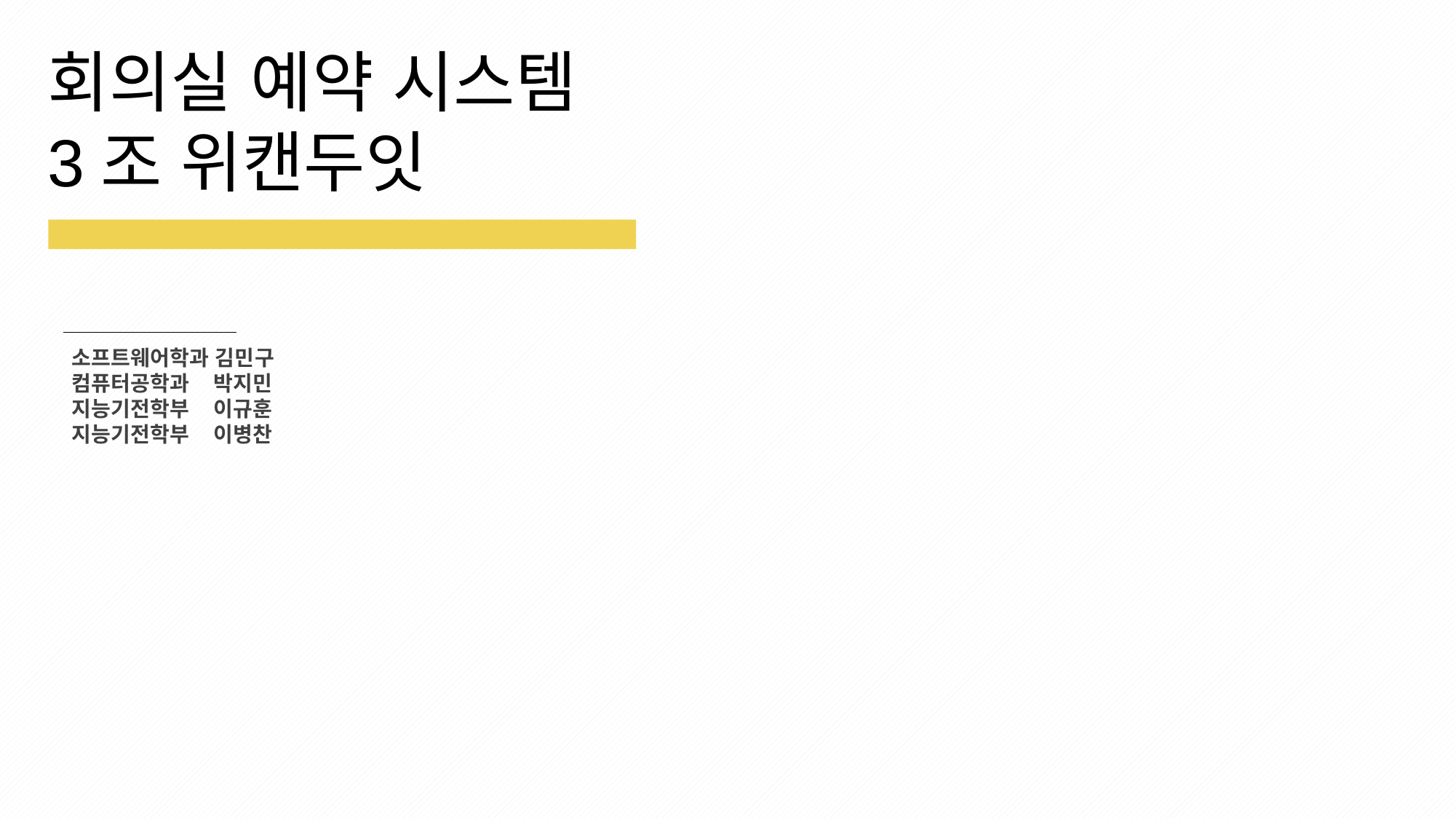

회의실 예약 시스템
3조 위캔두잇

소프트웨어학과 김민구
컴퓨터공학과    박지민
지능기전학부    이규훈
지능기전학부    이병찬